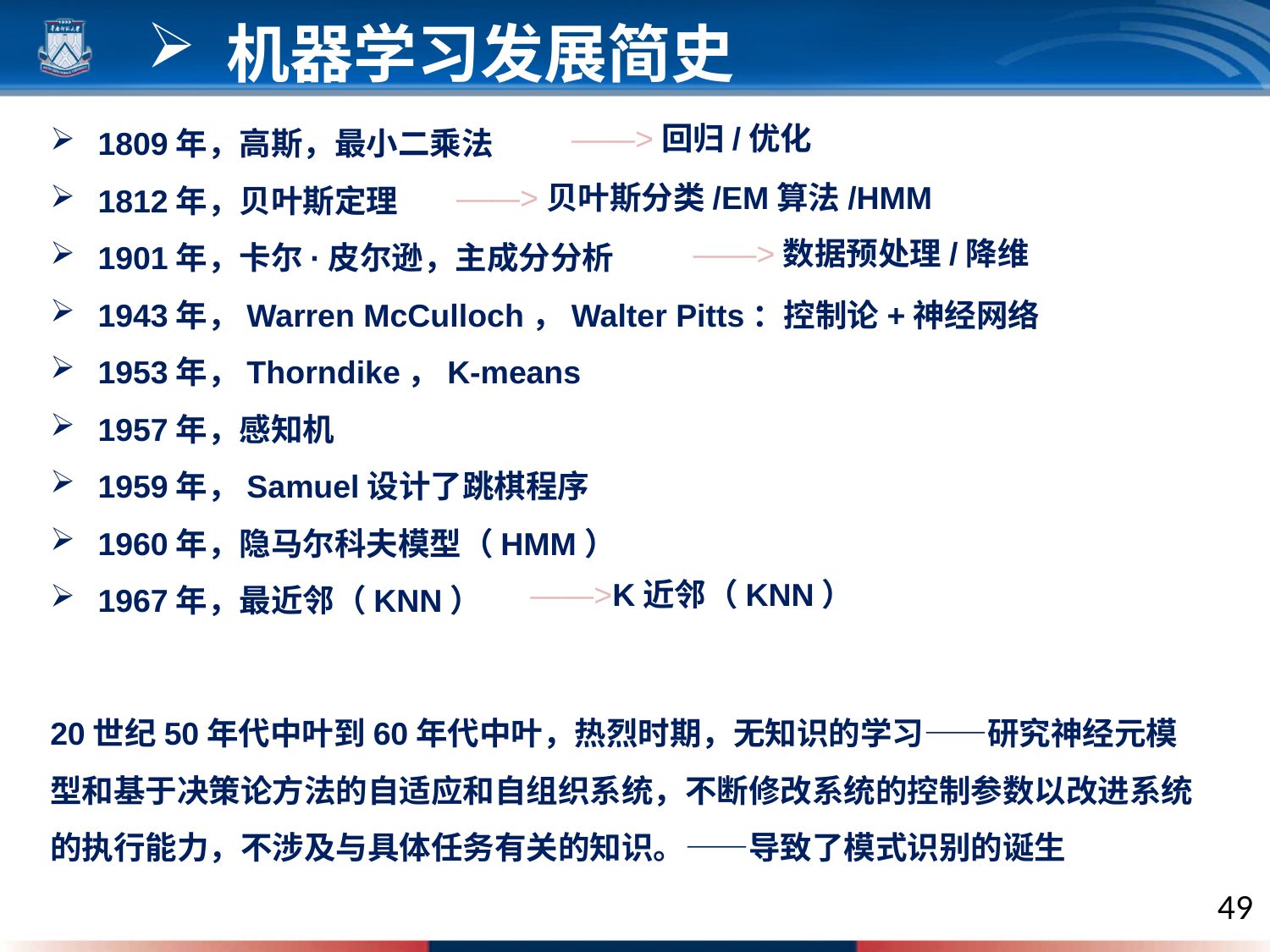

机器学习发展简史
1809年，高斯，最小二乘法
1812年，贝叶斯定理
1901年，卡尔·皮尔逊，主成分分析
1943年，Warren McCulloch，Walter Pitts：控制论+神经网络
1953年，Thorndike，K-means
1957年，感知机
1959年，Samuel设计了跳棋程序
1960年，隐马尔科夫模型（HMM）
1967年，最近邻（KNN）

——>回归/优化
——>贝叶斯分类/EM算法/HMM
——>数据预处理/降维
——>K近邻（KNN）
20世纪50年代中叶到60年代中叶，热烈时期，无知识的学习——研究神经元模型和基于决策论方法的自适应和自组织系统，不断修改系统的控制参数以改进系统的执行能力，不涉及与具体任务有关的知识。——导致了模式识别的诞生